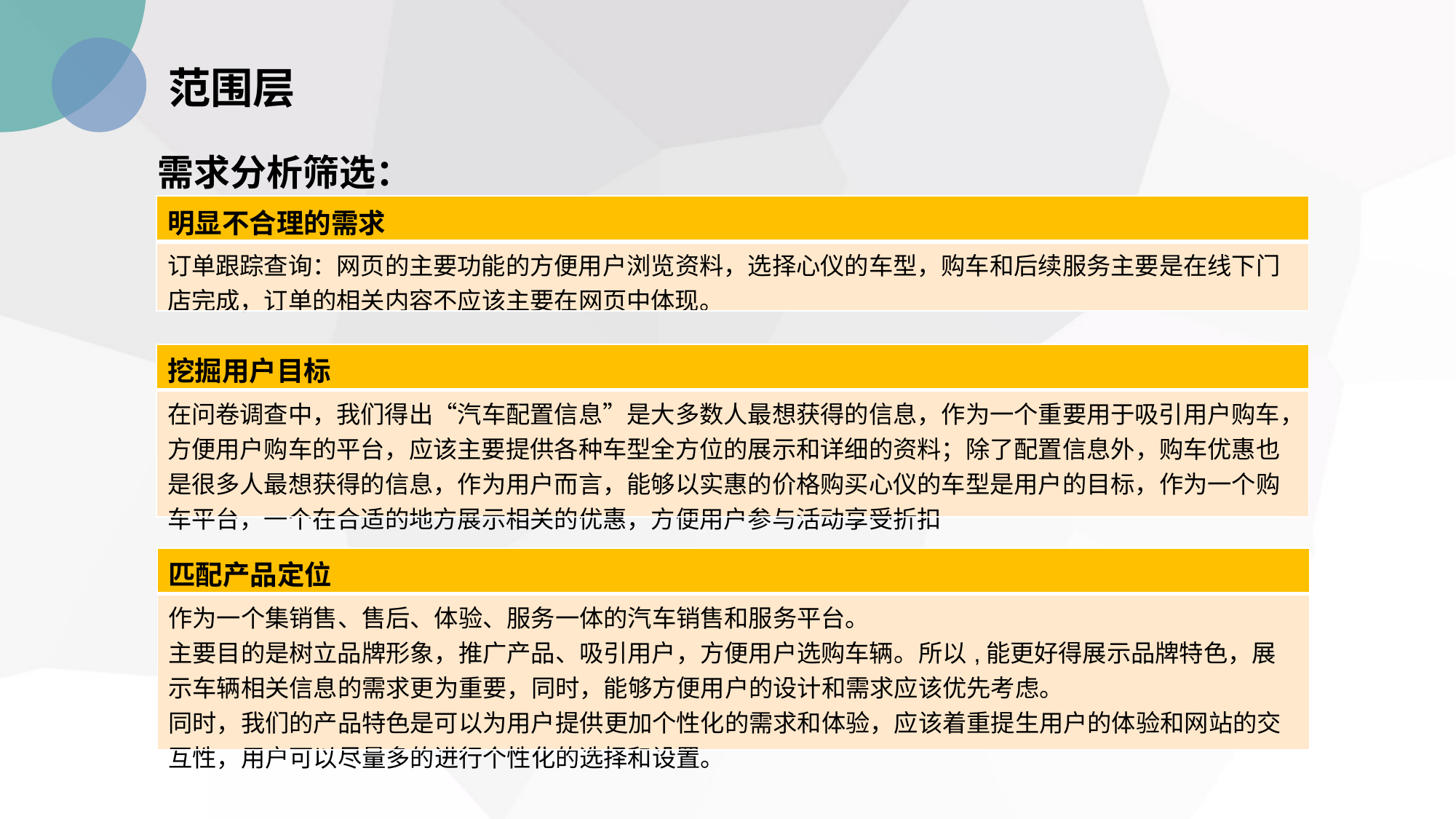

范围层
需求分析筛选：

| 明显不合理的需求 |
| --- |
| 订单跟踪查询：网页的主要功能的方便用户浏览资料，选择心仪的车型，购车和后续服务主要是在线下门店完成，订单的相关内容不应该主要在网页中体现。 |
| 挖掘用户目标 |
| --- |
| 在问卷调查中，我们得出“汽车配置信息”是大多数人最想获得的信息，作为一个重要用于吸引用户购车，方便用户购车的平台，应该主要提供各种车型全方位的展示和详细的资料；除了配置信息外，购车优惠也是很多人最想获得的信息，作为用户而言，能够以实惠的价格购买心仪的车型是用户的目标，作为一个购车平台，一个在合适的地方展示相关的优惠，方便用户参与活动享受折扣 |
| 匹配产品定位 |
| --- |
| 作为一个集销售、售后、体验、服务一体的汽车销售和服务平台。 主要目的是树立品牌形象，推广产品、吸引用户，方便用户选购车辆。所以,能更好得展示品牌特色，展示车辆相关信息的需求更为重要，同时，能够方便用户的设计和需求应该优先考虑。 同时，我们的产品特色是可以为用户提供更加个性化的需求和体验，应该着重提生用户的体验和网站的交互性，用户可以尽量多的进行个性化的选择和设置。 |